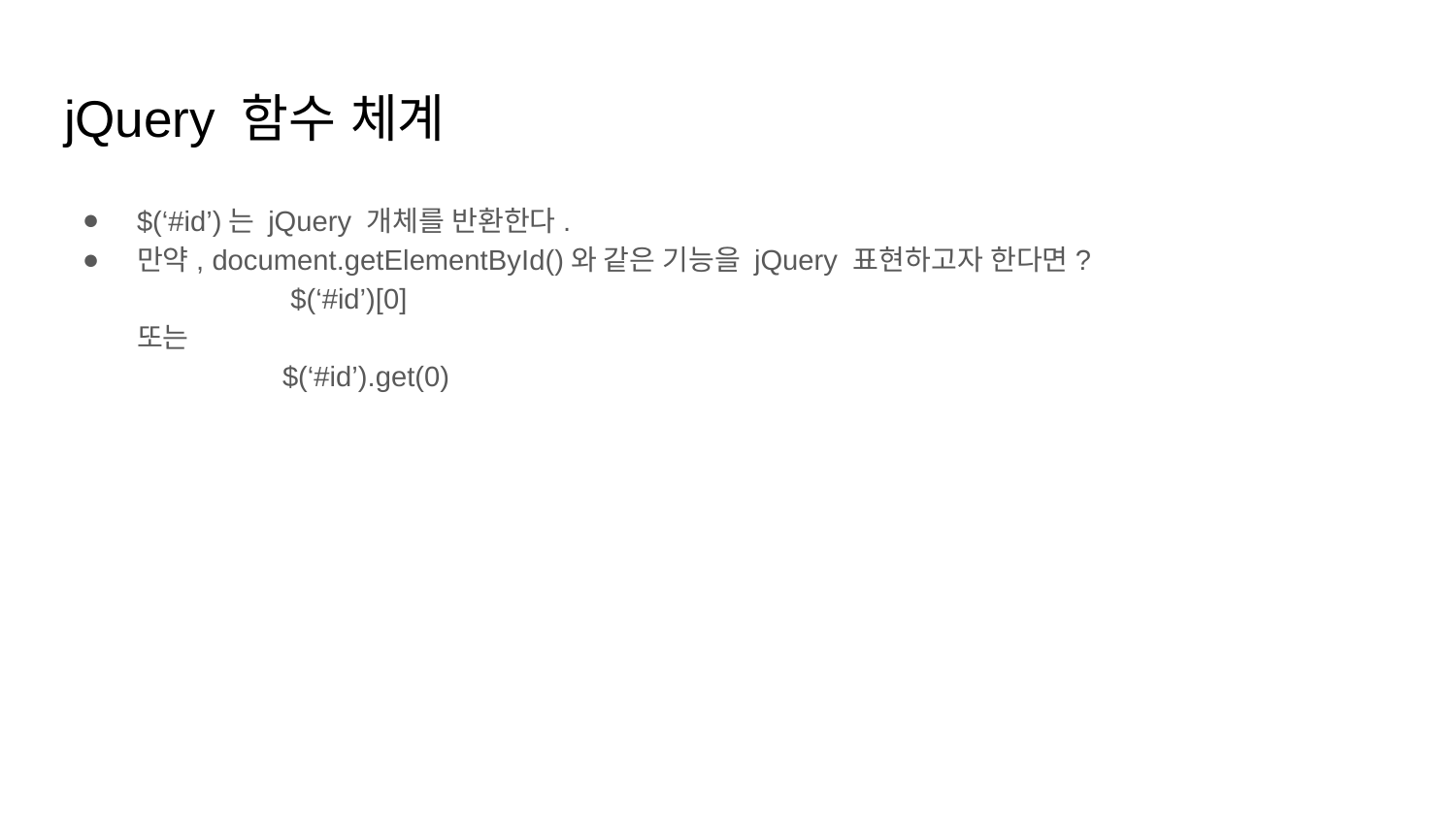

# jQuery 함수 체계
$(‘#id’)는 jQuery 개체를 반환한다.
만약, document.getElementById()와 같은 기능을 jQuery 표현하고자 한다면?
		 $(‘#id’)[0]
	또는
 		$(‘#id’).get(0)